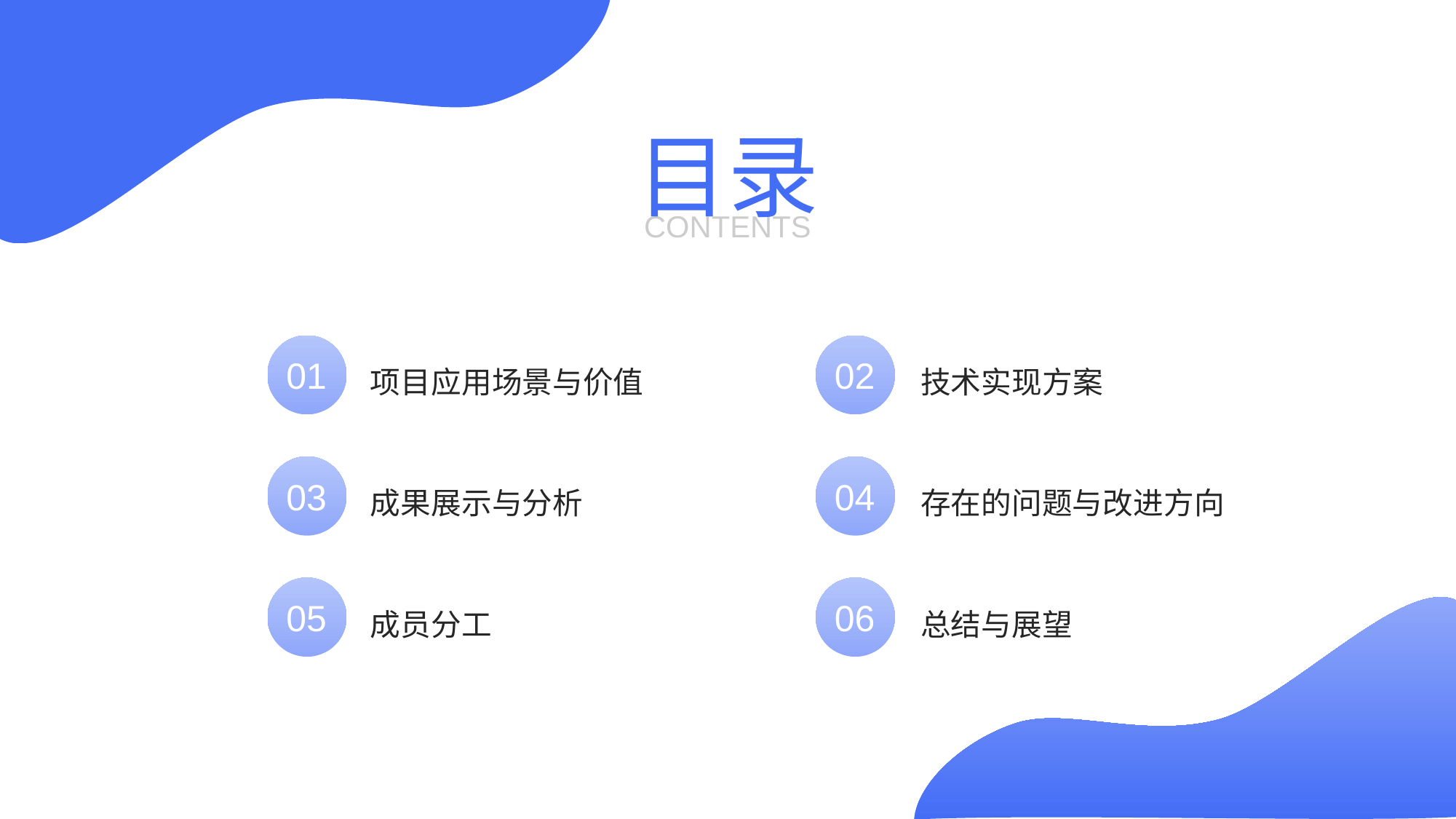

目录
CONTENTS

01
02
项目应用场景与价值
技术实现方案

03
04
成果展示与分析
存在的问题与改进方向

05
06
成员分工
总结与展望